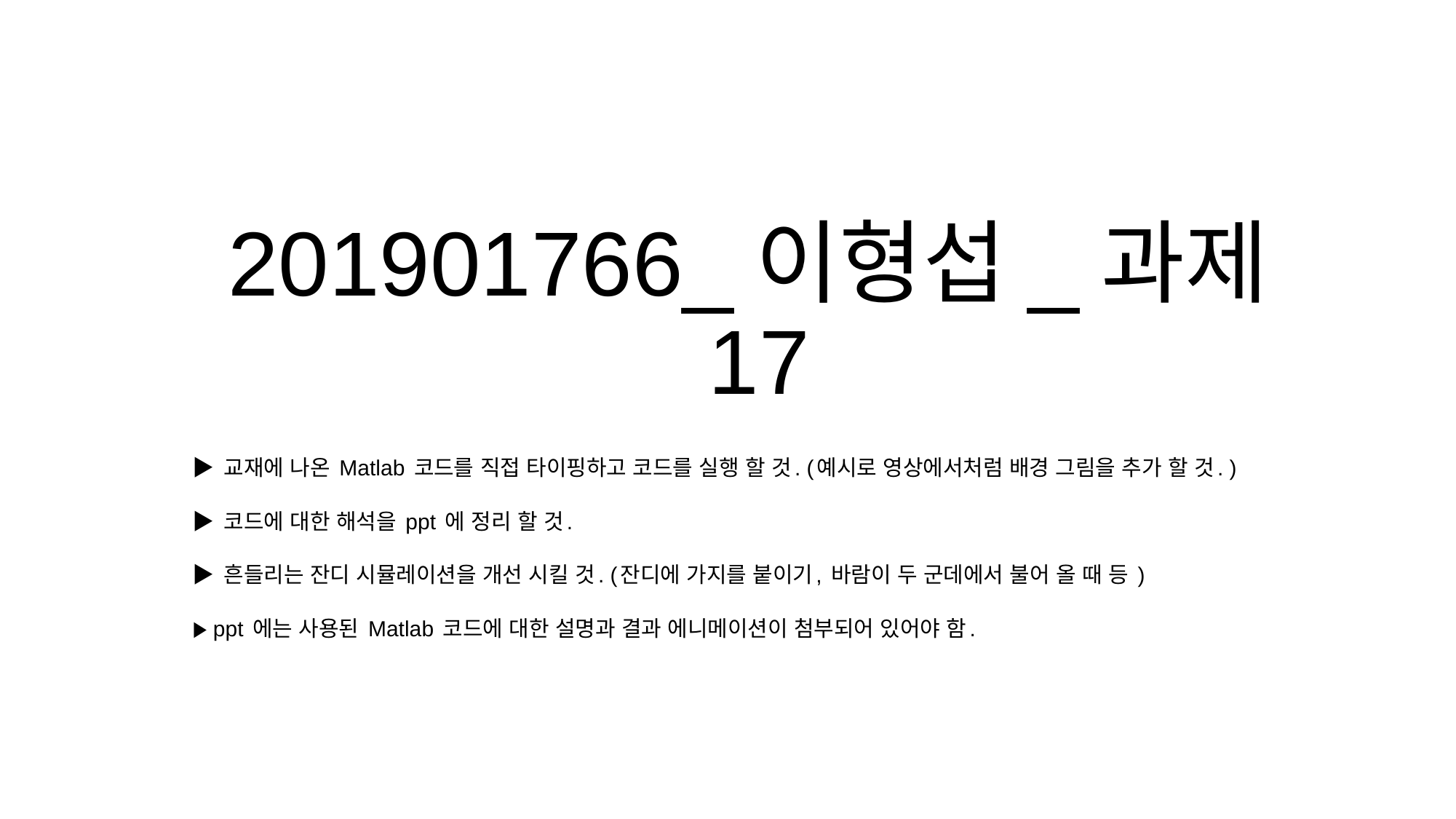

# 201901766_이형섭_과제17
▶ 교재에 나온 Matlab 코드를 직접 타이핑하고 코드를 실행 할 것. (예시로 영상에서처럼 배경 그림을 추가 할 것. )
▶ 코드에 대한 해석을 ppt 에 정리 할 것.
▶ 흔들리는 잔디 시뮬레이션을 개선 시킬 것. (잔디에 가지를 붙이기, 바람이 두 군데에서 불어 올 때 등 )
▶ ppt 에는 사용된 Matlab 코드에 대한 설명과 결과 에니메이션이 첨부되어 있어야 함.